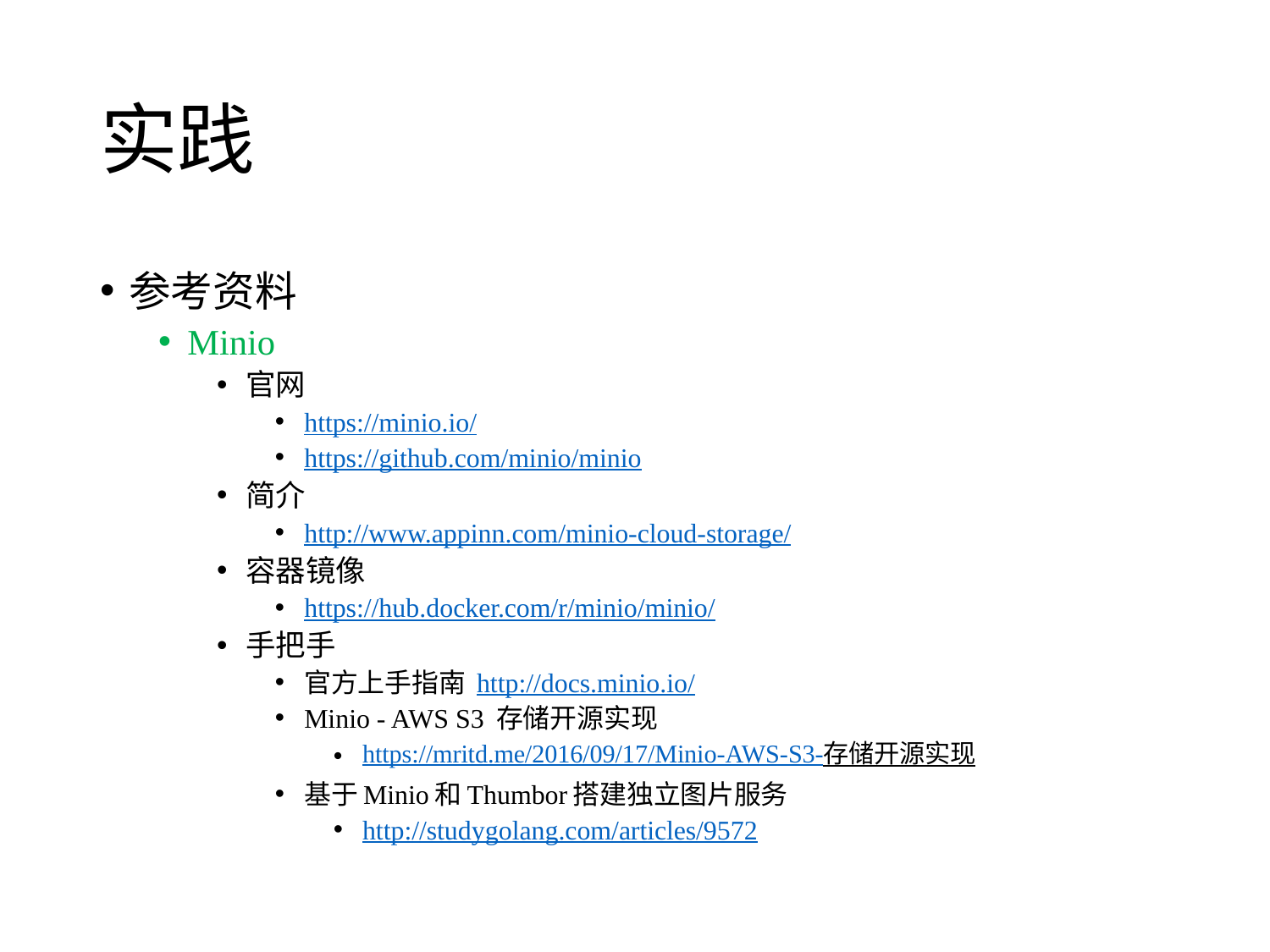

# 实践
参考资料
Minio
官网
https://minio.io/
https://github.com/minio/minio
简介
http://www.appinn.com/minio-cloud-storage/
容器镜像
https://hub.docker.com/r/minio/minio/
手把手
官方上手指南 http://docs.minio.io/
Minio - AWS S3 存储开源实现
https://mritd.me/2016/09/17/Minio-AWS-S3-存储开源实现
基于Minio和Thumbor搭建独立图片服务
http://studygolang.com/articles/9572